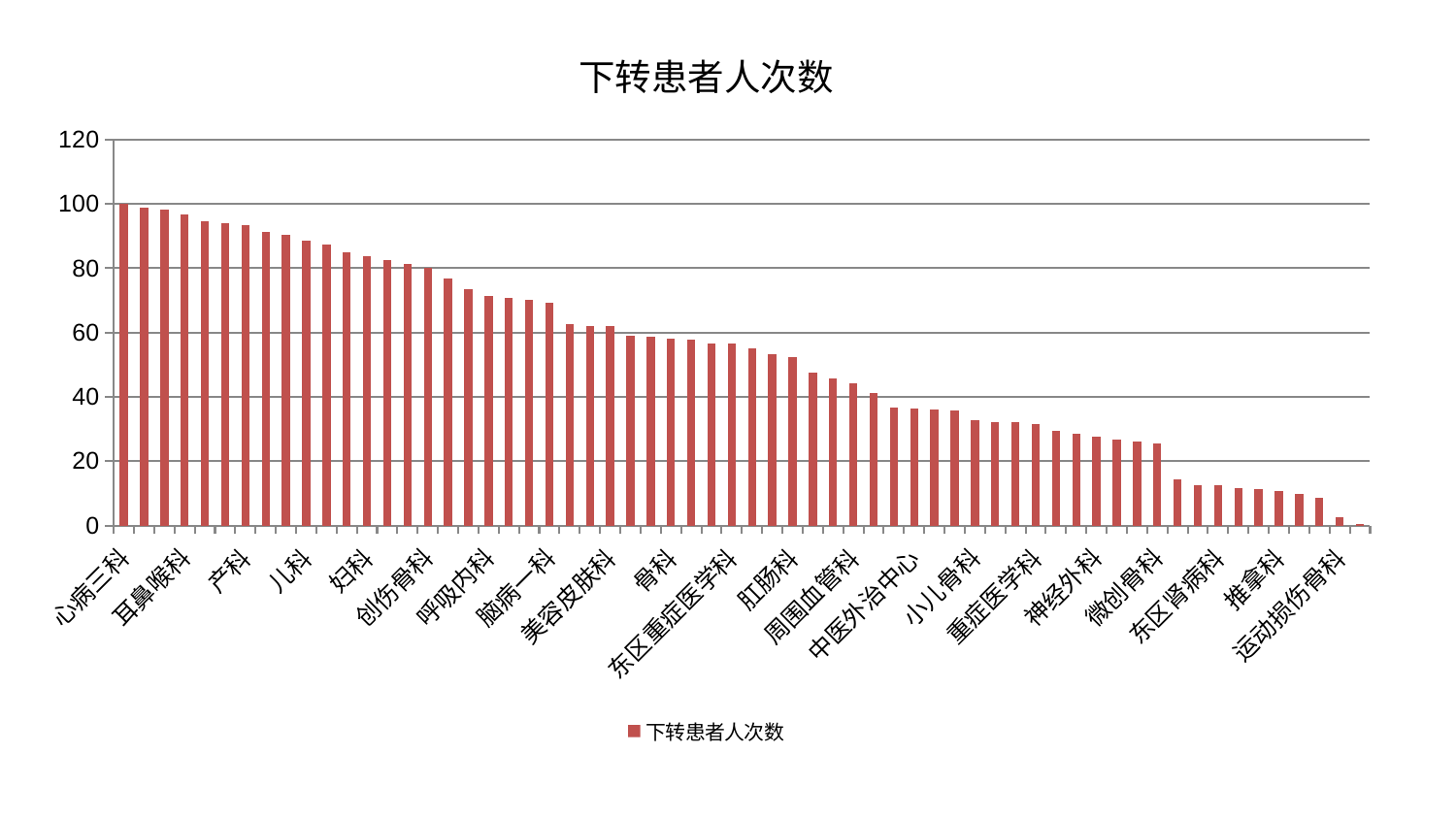

### Chart: 下转患者人次数

| Category | 下转患者人次数 |
|---|---|
| 心病三科 | 100.0 |
| 肿瘤内科 | 98.78462459442544 |
| 妇科妇二科合并 | 98.24449739709492 |
| 耳鼻喉科 | 96.87468377373322 |
| 综合内科 | 94.68245703623127 |
| 风湿病科 | 94.09237227673978 |
| 产科 | 93.5301047761581 |
| 神经内科 | 91.4224344864325 |
| 肝病科 | 90.31510770810111 |
| 儿科 | 88.53748253960127 |
| 脑病二科 | 87.37193283237504 |
| 显微骨科 | 85.06106765334557 |
| 妇科 | 83.7780234343592 |
| 心血管内科 | 82.70257796880867 |
| 普通外科 | 81.33686471875691 |
| 创伤骨科 | 80.036066501543 |
| 脊柱骨科 | 76.84975139792523 |
| 脑病三科 | 73.61437493087466 |
| 呼吸内科 | 71.26015796479656 |
| 胸外科 | 70.9021488284098 |
| 肾脏内科 | 70.12732772972541 |
| 脑病一科 | 69.18856072712643 |
| 妇二科 | 62.49092699306056 |
| 乳腺甲状腺外科 | 61.96486715640915 |
| 美容皮肤科 | 61.89625223258866 |
| 针灸科 | 58.87025748674469 |
| 皮肤科 | 58.56027714300277 |
| 骨科 | 58.05673095196327 |
| 小儿推拿科 | 57.873605679062386 |
| 肝胆外科 | 56.702974521723824 |
| 东区重症医学科 | 56.527399370158015 |
| 男科 | 55.110209689699374 |
| 眼科 | 53.3847101831238 |
| 肛肠科 | 52.232088358113494 |
| 血液科 | 47.41091985130991 |
| 脾胃科消化科合并 | 45.831665352846784 |
| 周围血管科 | 44.19643436091421 |
| 身心医学科 | 41.15415914341269 |
| 泌尿外科 | 36.65377738654268 |
| 中医外治中心 | 36.30294043356626 |
| 消化内科 | 36.114138043605 |
| 医院 | 35.770122317429305 |
| 小儿骨科 | 32.68982859746171 |
| 口腔科 | 32.053726578708925 |
| 老年医学科 | 32.045464355926136 |
| 重症医学科 | 31.49960976059861 |
| 心病四科 | 29.48096139351913 |
| 心病一科 | 28.413661174131455 |
| 神经外科 | 27.59115540192843 |
| 康复科 | 26.716557282038167 |
| 西区重症医学科 | 26.04616753885543 |
| 微创骨科 | 25.57601632379236 |
| 脾胃病科 | 14.376331243706918 |
| 治未病中心 | 12.619254251658948 |
| 东区肾病科 | 12.466272998545069 |
| 肾病科 | 11.65737707792047 |
| 心病二科 | 11.370932705716426 |
| 推拿科 | 10.680055245823768 |
| 中医经典科 | 9.895617648966663 |
| 关节骨科 | 8.5190487275792 |
| 运动损伤骨科 | 2.5408072813038265 |
| 内分泌科 | 0.535205841105789 |
236